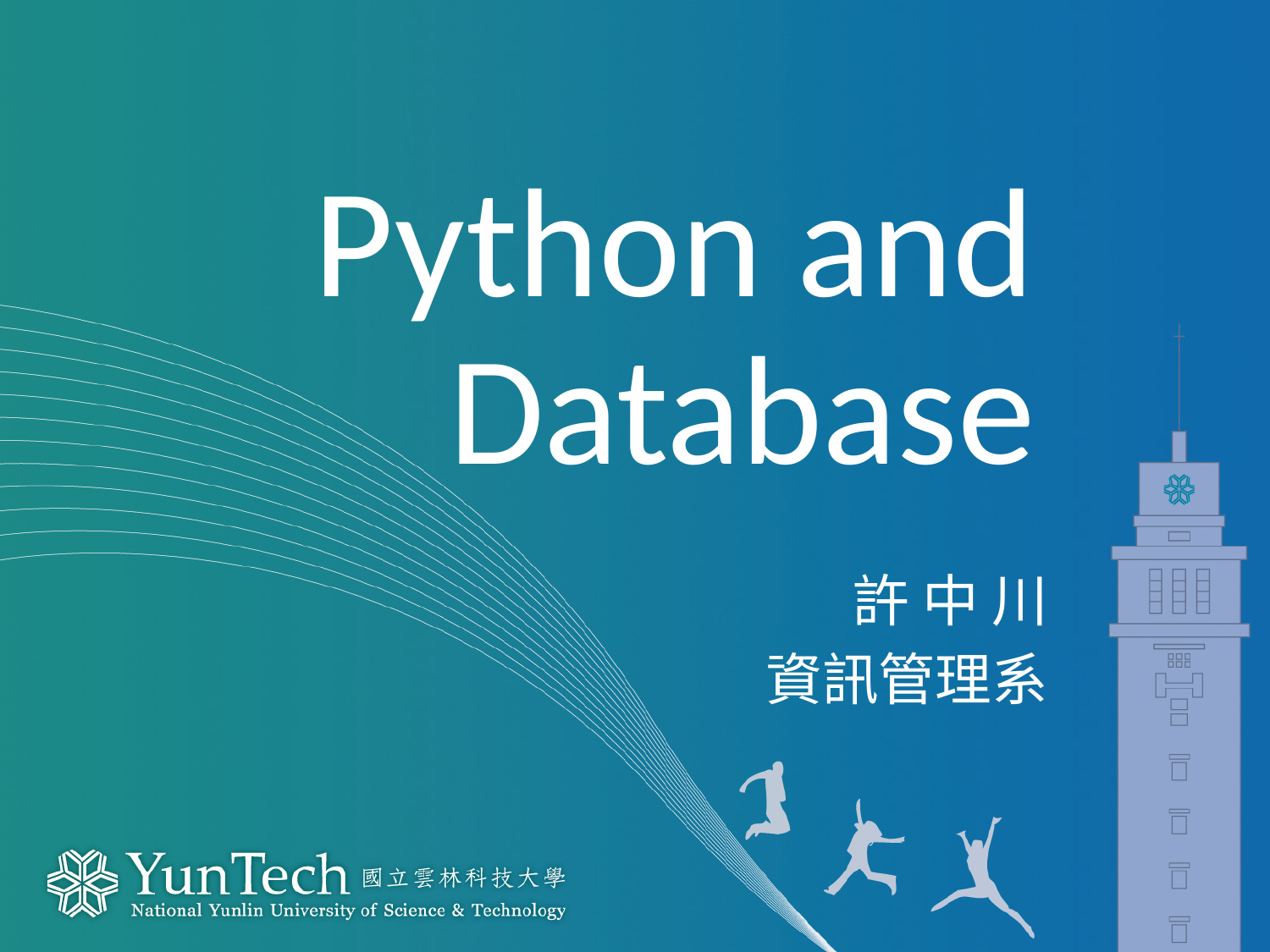

# Python and Database
許 中 川
資訊管理系